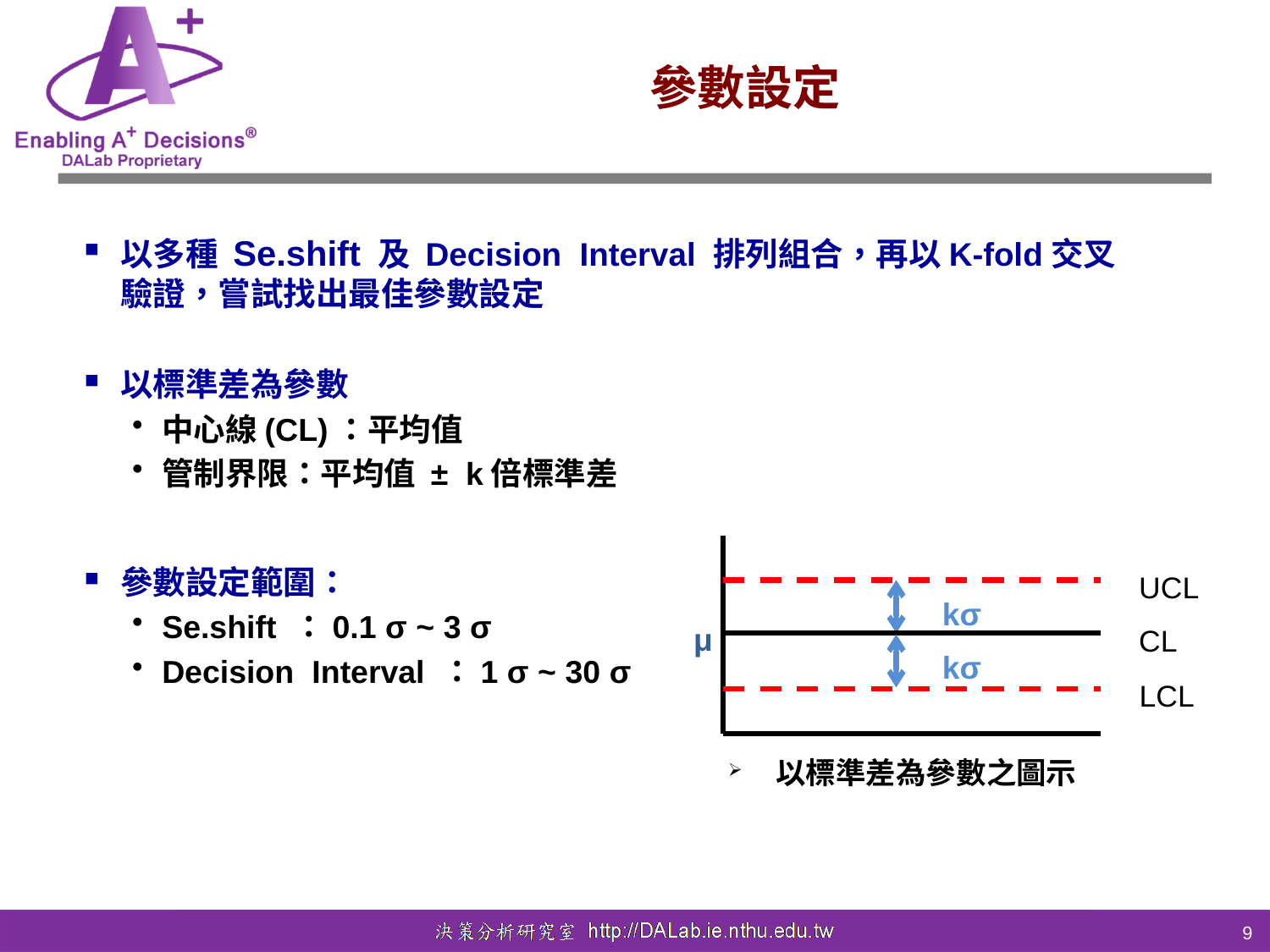

# 參數設定
以多種 Se.shift 及 Decision  Interval 排列組合，再以K-fold交叉驗證，嘗試找出最佳參數設定

以標準差為參數
中心線(CL)：平均值
管制界限：平均值 ±  k倍標準差

參數設定範圍：
Se.shift ：0.1 σ ~ 3 σ
Decision  Interval ：1 σ ~ 30 σ
UCL
CL
LCL
kσ
μ
kσ
以標準差為參數之圖示
9